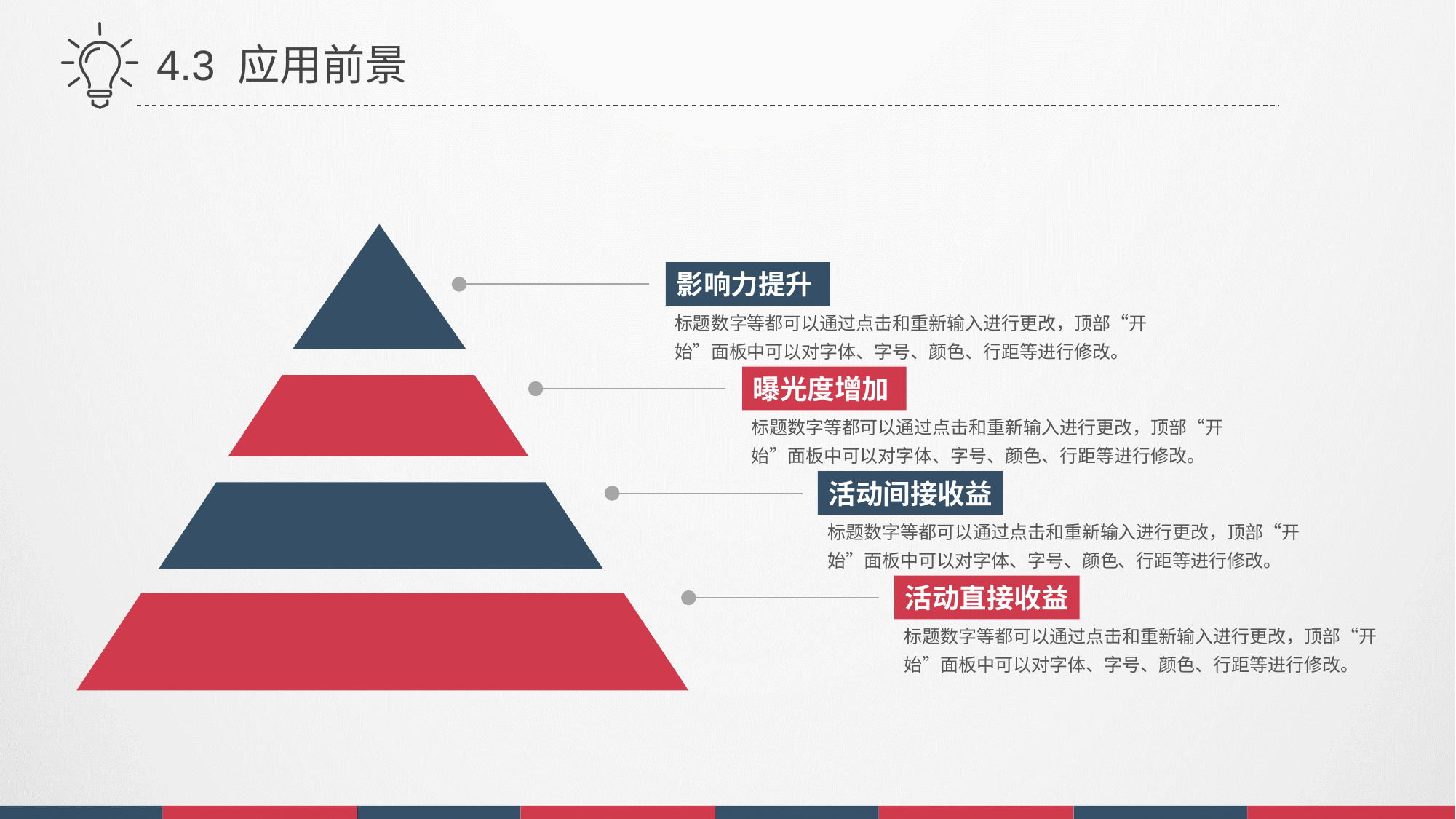

4.3 应用前景

影响力提升
标题数字等都可以通过点击和重新输入进行更改，顶部“开始”面板中可以对字体、字号、颜色、行距等进行修改。
曝光度增加

标题数字等都可以通过点击和重新输入进行更改，顶部“开始”面板中可以对字体、字号、颜色、行距等进行修改。
活动间接收益

标题数字等都可以通过点击和重新输入进行更改，顶部“开始”面板中可以对字体、字号、颜色、行距等进行修改。
活动直接收益

标题数字等都可以通过点击和重新输入进行更改，顶部“开始”面板中可以对字体、字号、颜色、行距等进行修改。